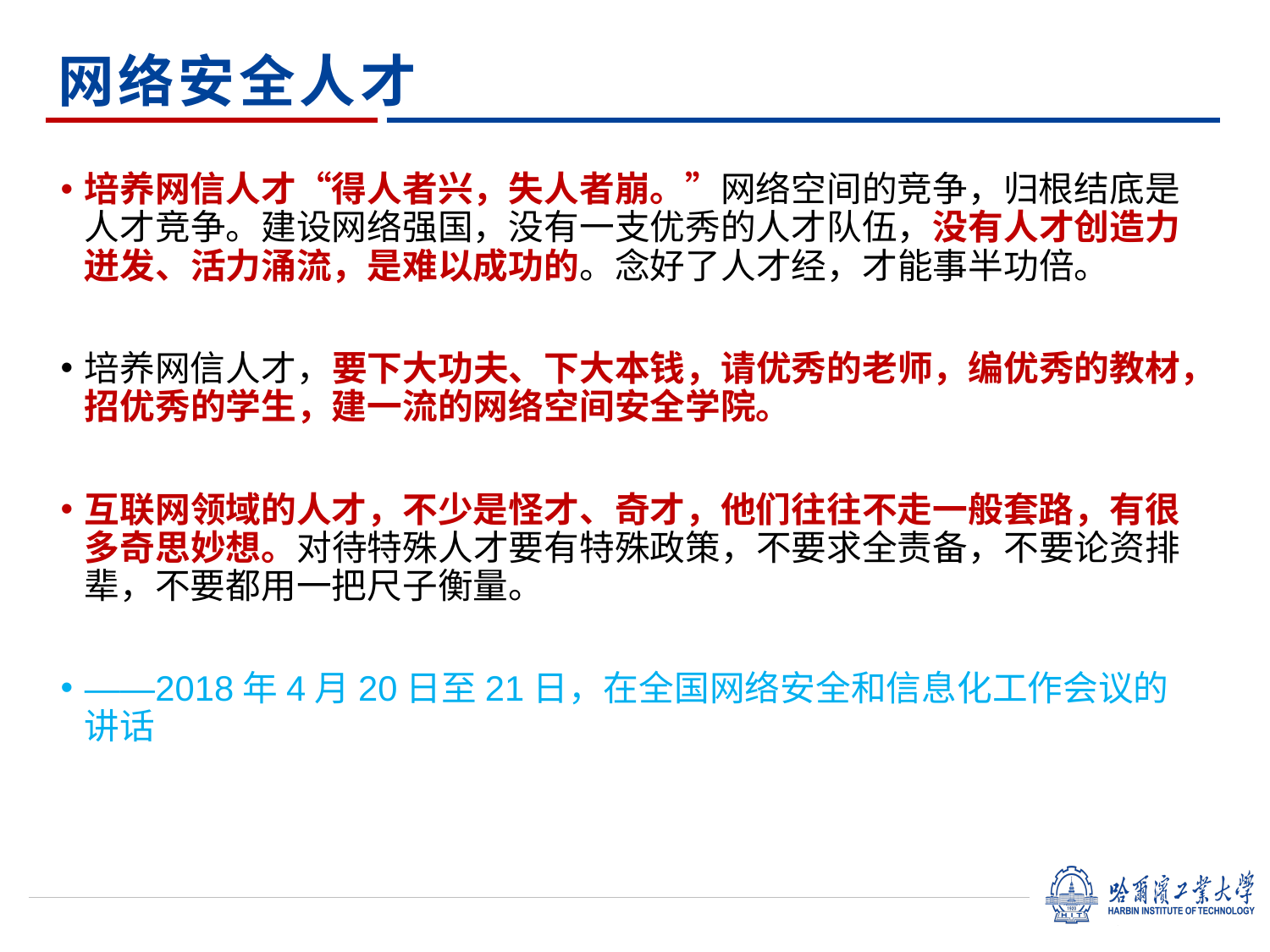

# 网络安全人才
培养网信人才“得人者兴，失人者崩。”网络空间的竞争，归根结底是人才竞争。建设网络强国，没有一支优秀的人才队伍，没有人才创造力迸发、活力涌流，是难以成功的。念好了人才经，才能事半功倍。

培养网信人才，要下大功夫、下大本钱，请优秀的老师，编优秀的教材，招优秀的学生，建一流的网络空间安全学院。

互联网领域的人才，不少是怪才、奇才，他们往往不走一般套路，有很多奇思妙想。对待特殊人才要有特殊政策，不要求全责备，不要论资排辈，不要都用一把尺子衡量。

——2018年4月20日至21日，在全国网络安全和信息化工作会议的讲话